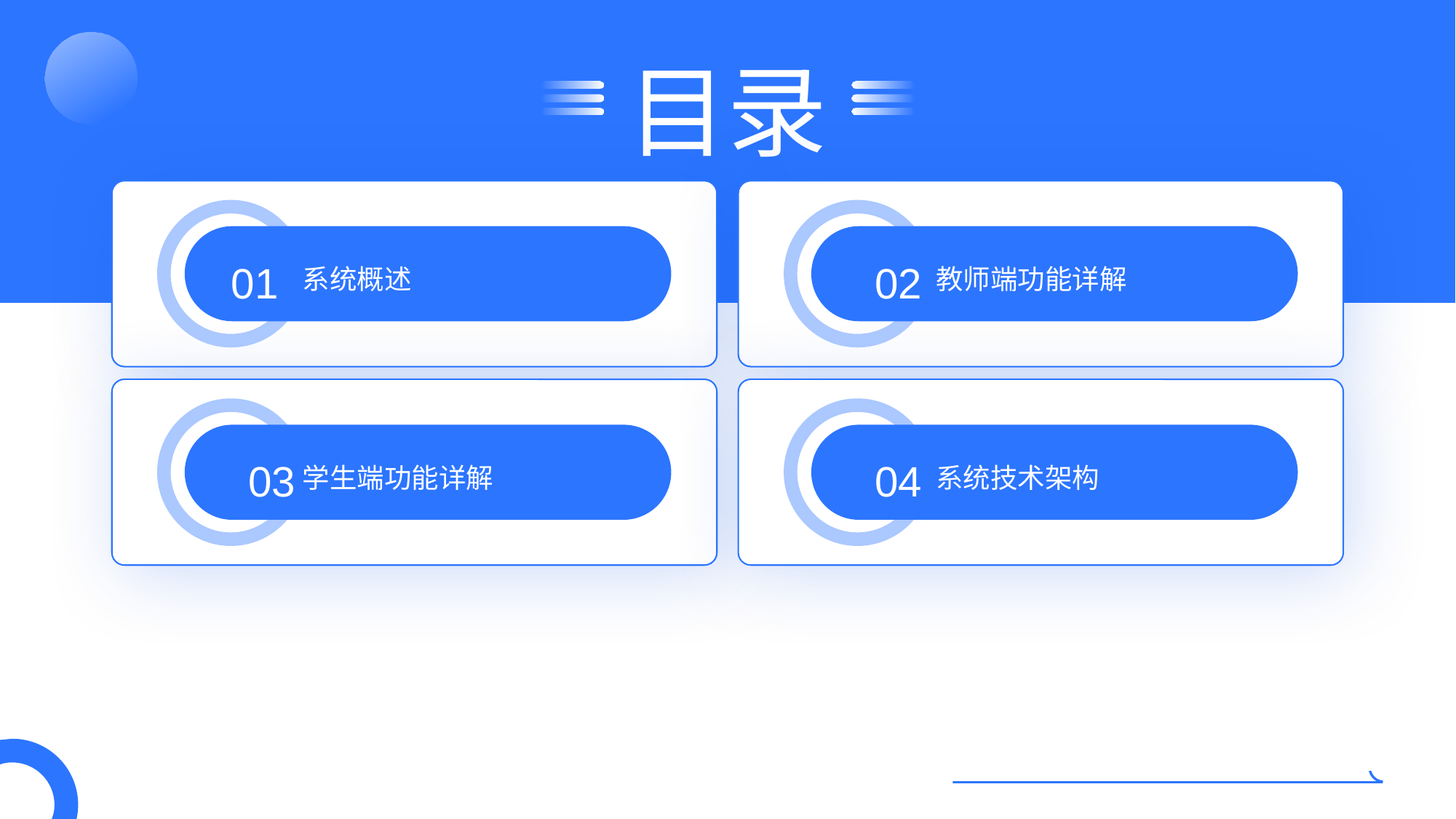

目录

系统概述
教师端功能详解

01
02

学生端功能详解
系统技术架构
03
04
05